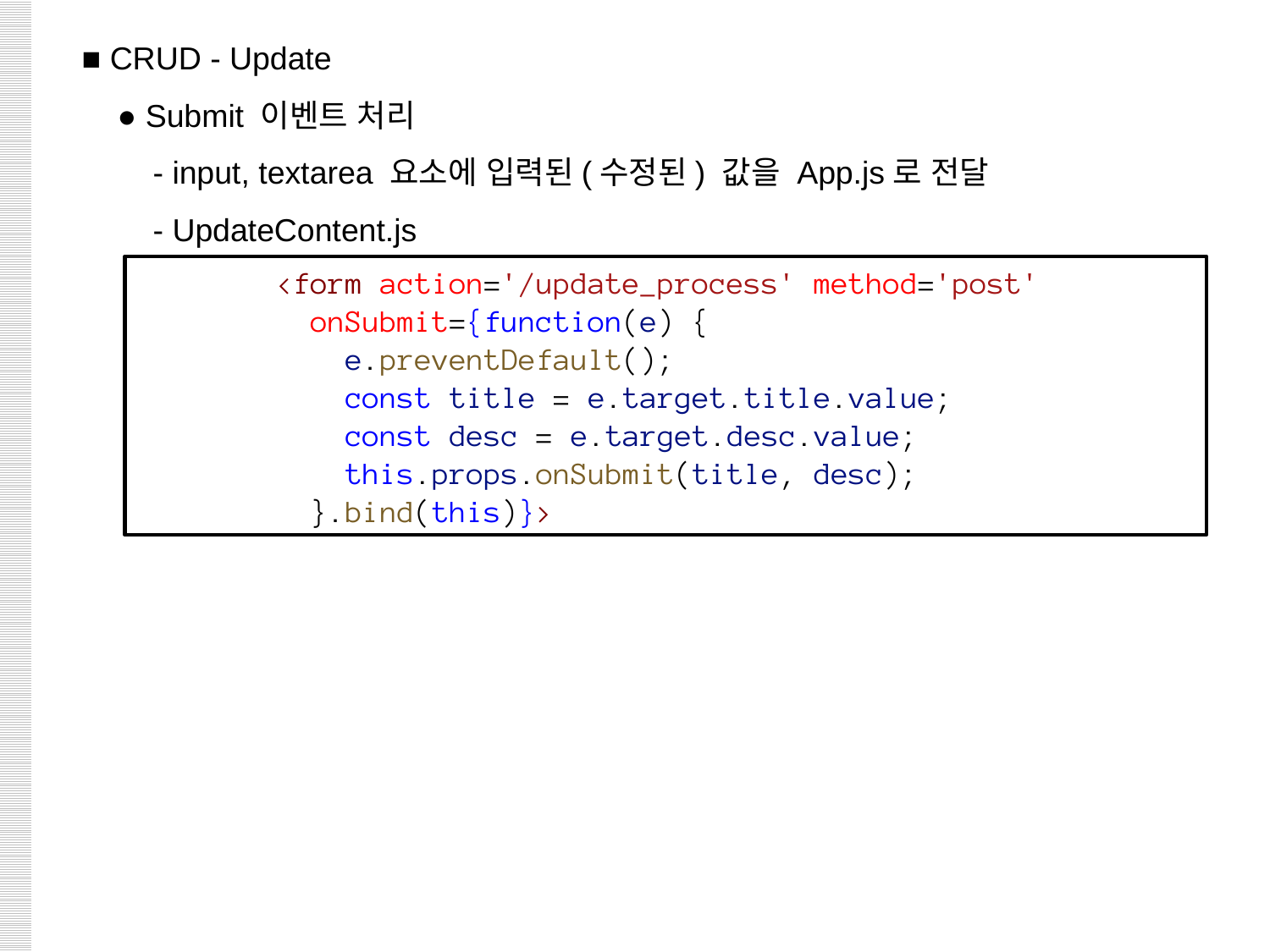

■ CRUD - Update
    ● Submit 이벤트 처리
        - input, textarea 요소에 입력된(수정된) 값을 App.js로 전달
        - UpdateContent.js
        <form action='/update_process' method='post'
          onSubmit={function(e) {
            e.preventDefault();
            const title = e.target.title.value;
            const desc = e.target.desc.value;
            this.props.onSubmit(title, desc);
          }.bind(this)}>